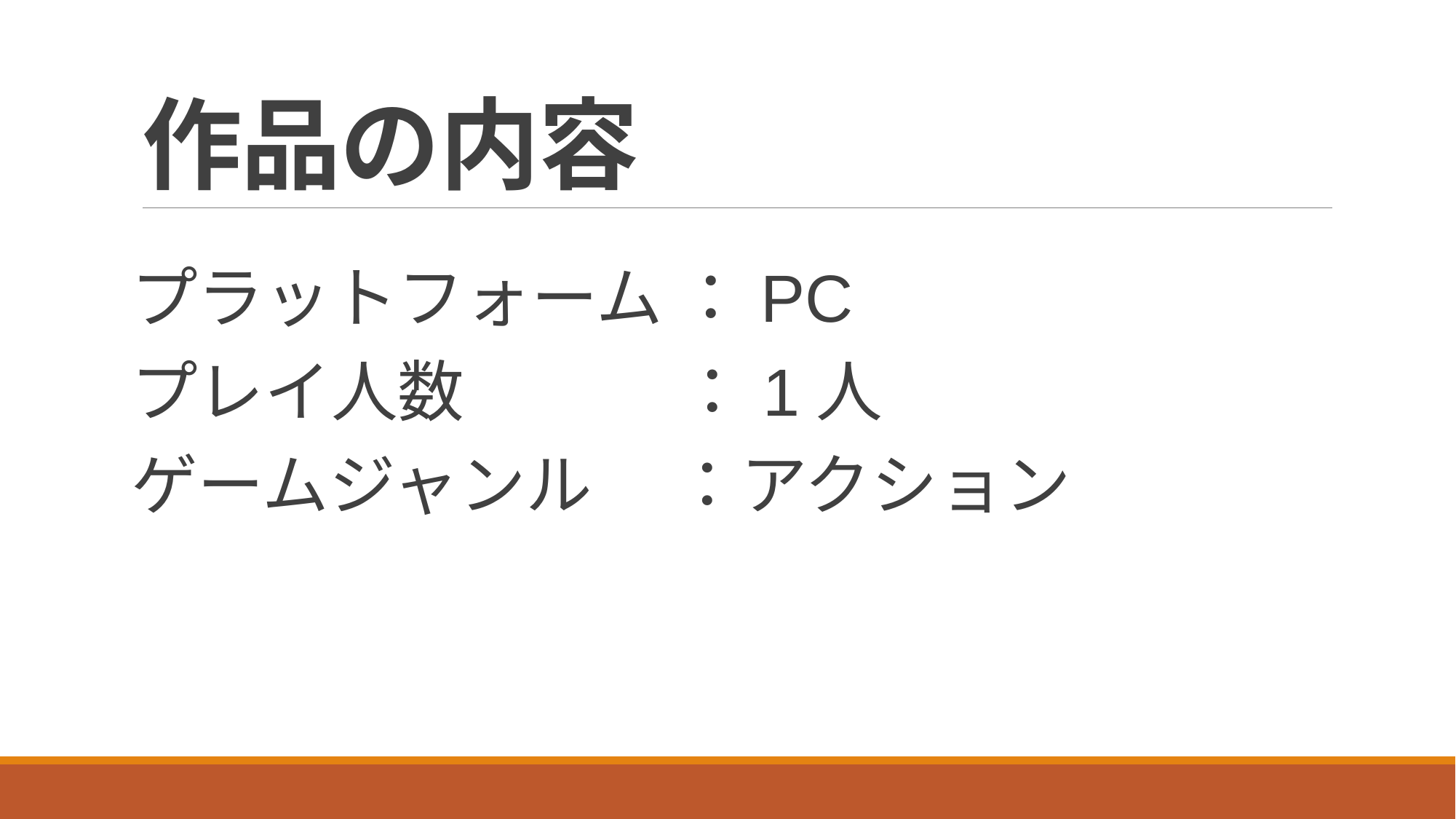

# 作品の内容
プラットフォーム ：PC
プレイ人数 　　　：1人
ゲームジャンル　 ：アクション